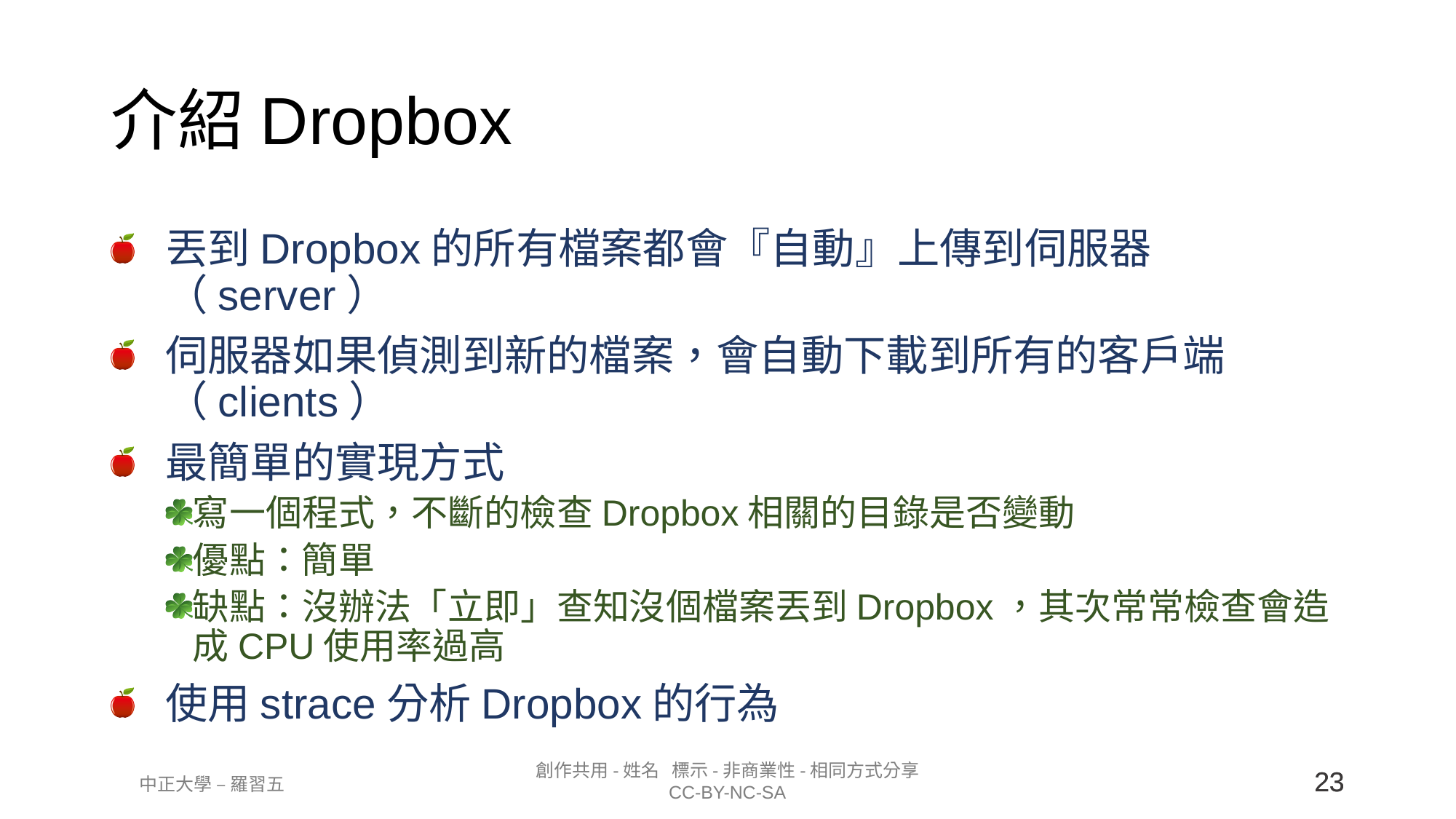

# 介紹Dropbox
丟到Dropbox的所有檔案都會『自動』上傳到伺服器（server）
伺服器如果偵測到新的檔案，會自動下載到所有的客戶端（clients）
最簡單的實現方式
寫一個程式，不斷的檢查Dropbox相關的目錄是否變動
優點：簡單
缺點：沒辦法「立即」查知沒個檔案丟到Dropbox，其次常常檢查會造成CPU使用率過高
使用strace分析Dropbox的行為